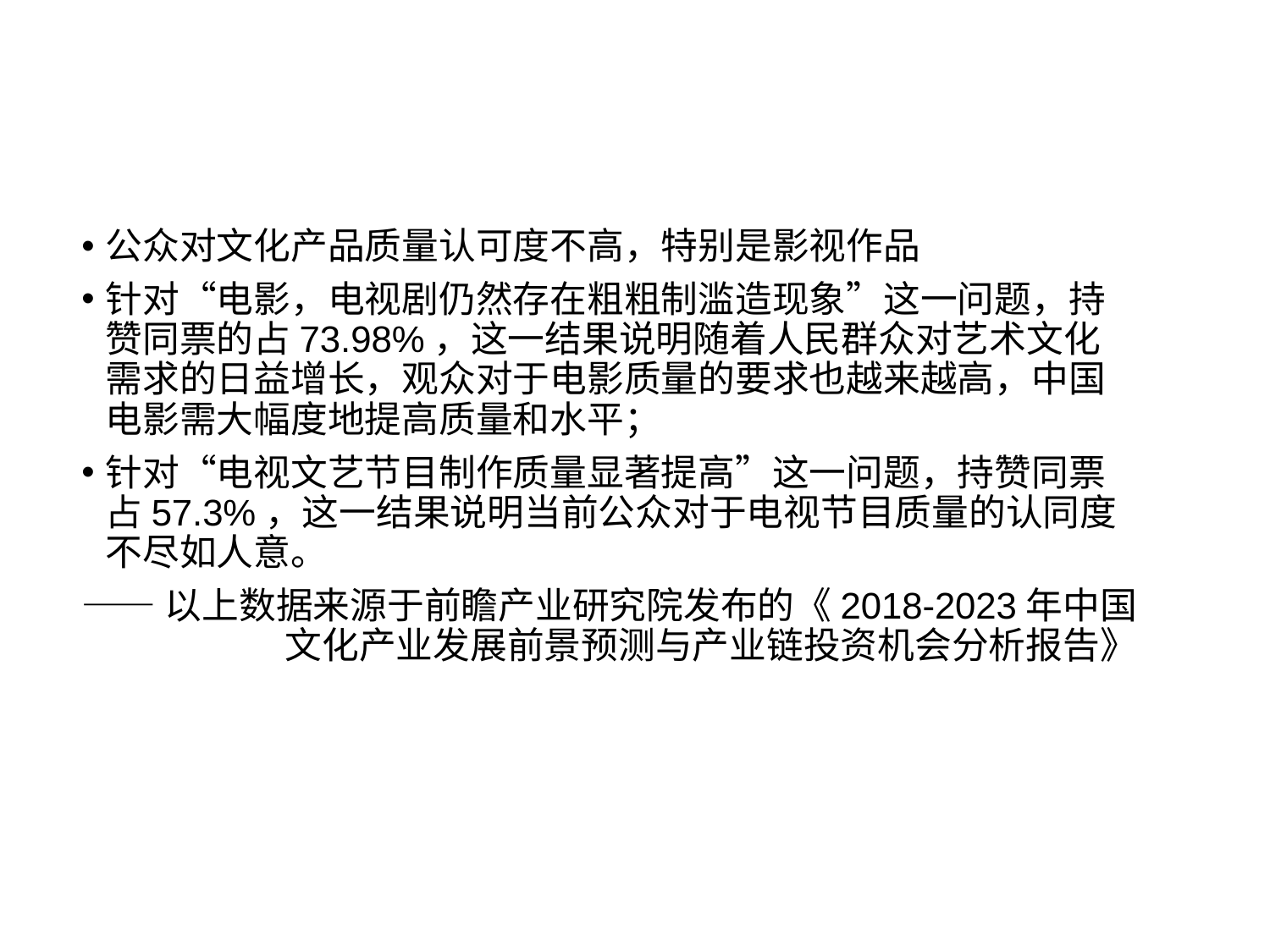

#
公众对文化产品质量认可度不高，特别是影视作品
针对“电影，电视剧仍然存在粗粗制滥造现象”这一问题，持赞同票的占73.98%，这一结果说明随着人民群众对艺术文化需求的日益增长，观众对于电影质量的要求也越来越高，中国电影需大幅度地提高质量和水平；
针对“电视文艺节目制作质量显著提高”这一问题，持赞同票占57.3%，这一结果说明当前公众对于电视节目质量的认同度不尽如人意。
——以上数据来源于前瞻产业研究院发布的《2018-2023年中国文化产业发展前景预测与产业链投资机会分析报告》